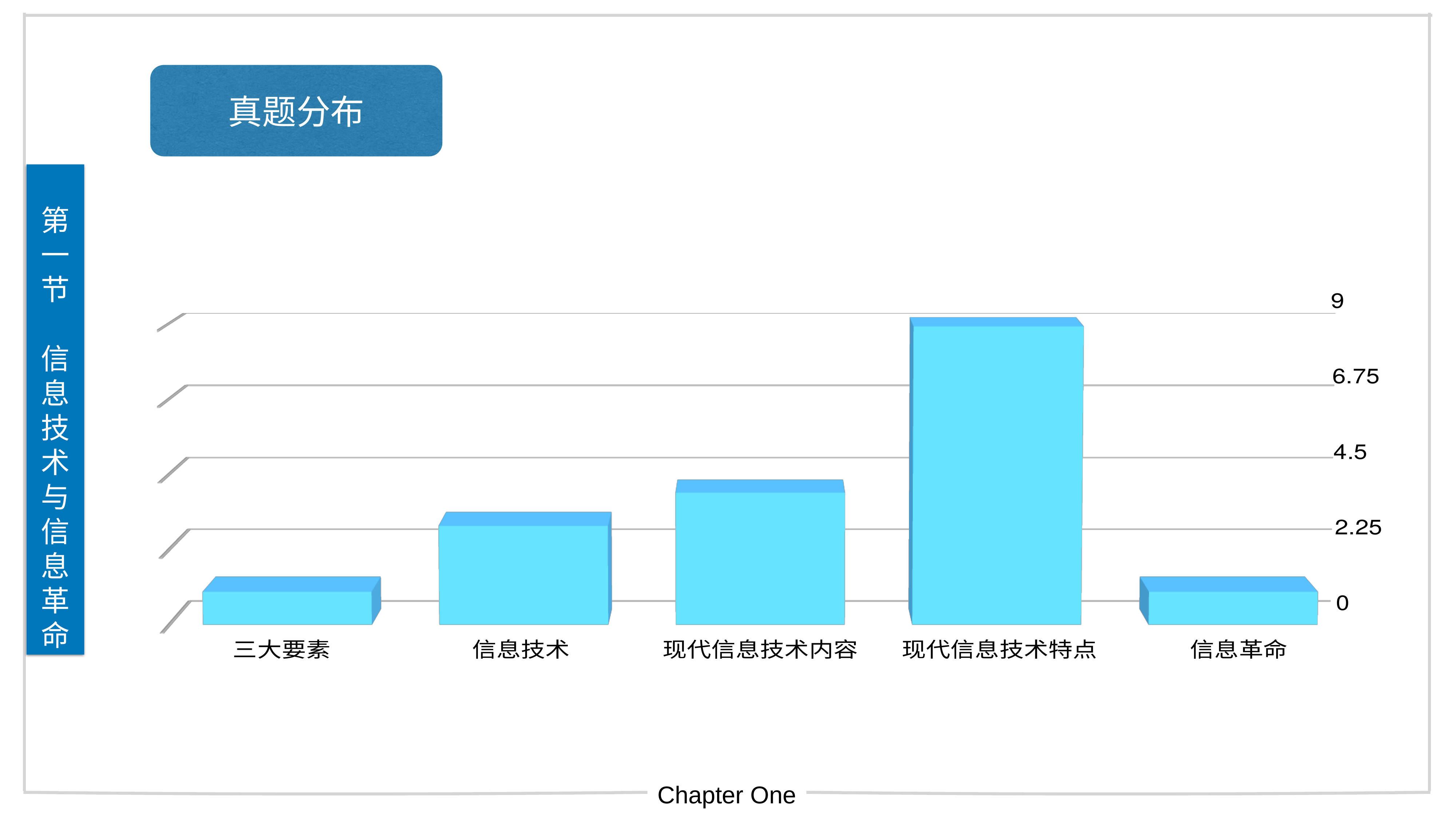

真题分布

第
一
节

信
息
技术与信息革命

[unsupported chart]